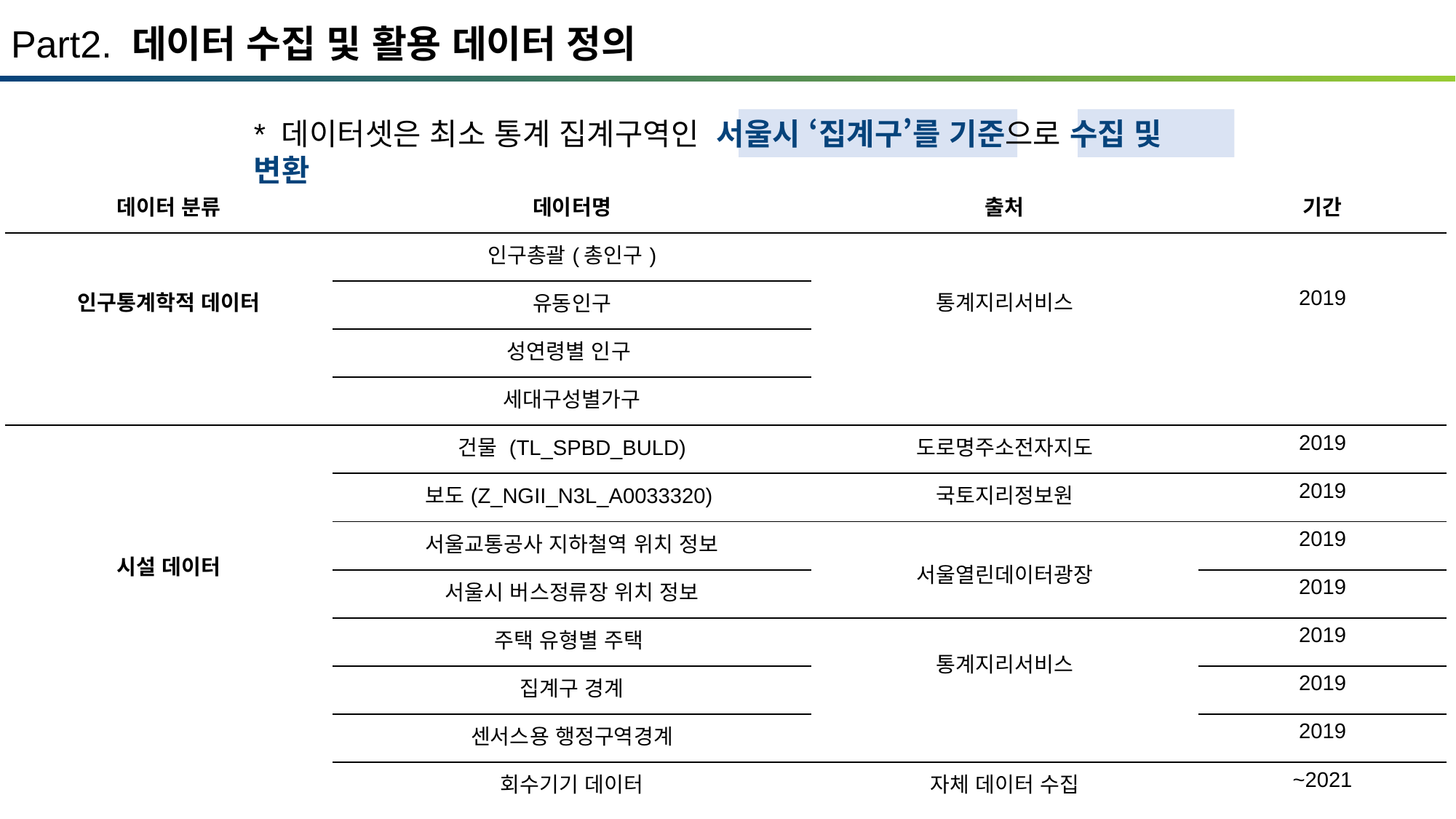

# Part2. 데이터 수집 및 활용 데이터 정의
* 데이터셋은 최소 통계 집계구역인  서울시 ‘집계구’를 기준으로 수집 및 변환

| 데이터 분류 | 데이터명 | 출처 | 기간 |
| --- | --- | --- | --- |
| 인구통계학적 데이터 | 인구총괄(총인구) | 통계지리서비스 | 2019 |
|  | 유동인구 |  |  |
|  | 성연령별 인구 |  |  |
|  | 세대구성별가구 |  |  |
| 시설 데이터 | 건물 (TL\_SPBD\_BULD) | 도로명주소전자지도 | 2019 |
|  | 보도(Z\_NGII\_N3L\_A0033320) | 국토지리정보원 | 2019 |
|  | 서울교통공사 지하철역 위치 정보 | 서울열린데이터광장 | 2019 |
|  | 서울시 버스정류장 위치 정보 |  | 2019 |
|  | 주택 유형별 주택 | 통계지리서비스 | 2019 |
|  | 집계구 경계 |  | 2019 |
|  | 센서스용 행정구역경계 |  | 2019 |
|  | 회수기기 데이터 | 자체 데이터 수집 | ~2021 |